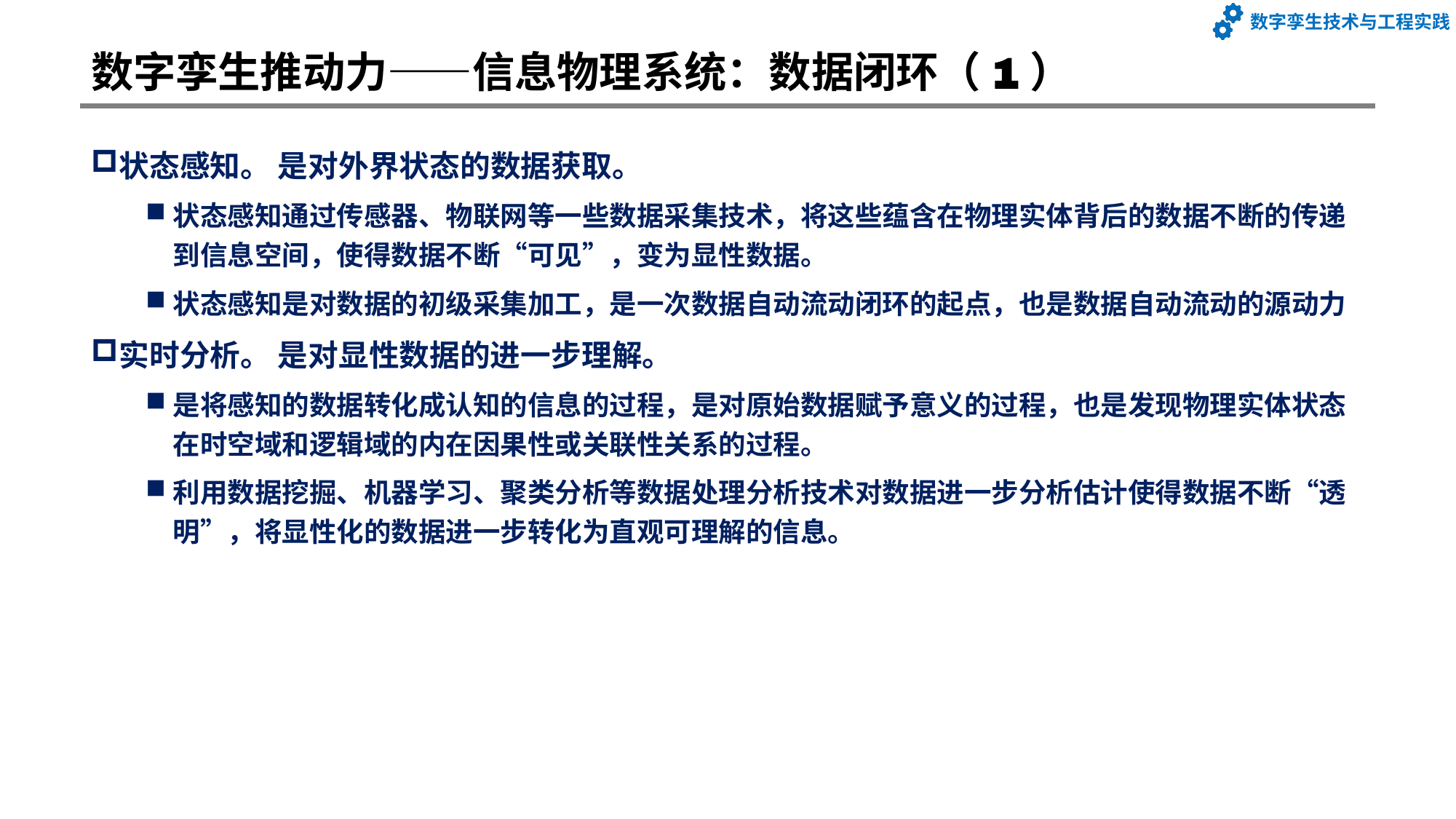

# 数字孪生推动力——信息物理系统：数据闭环（1）
状态感知。 是对外界状态的数据获取。
状态感知通过传感器、物联网等一些数据采集技术，将这些蕴含在物理实体背后的数据不断的传递到信息空间，使得数据不断“可见”，变为显性数据。
状态感知是对数据的初级采集加工，是一次数据自动流动闭环的起点，也是数据自动流动的源动力
实时分析。 是对显性数据的进一步理解。
是将感知的数据转化成认知的信息的过程，是对原始数据赋予意义的过程，也是发现物理实体状态在时空域和逻辑域的内在因果性或关联性关系的过程。
利用数据挖掘、机器学习、聚类分析等数据处理分析技术对数据进一步分析估计使得数据不断“透明”，将显性化的数据进一步转化为直观可理解的信息。

24